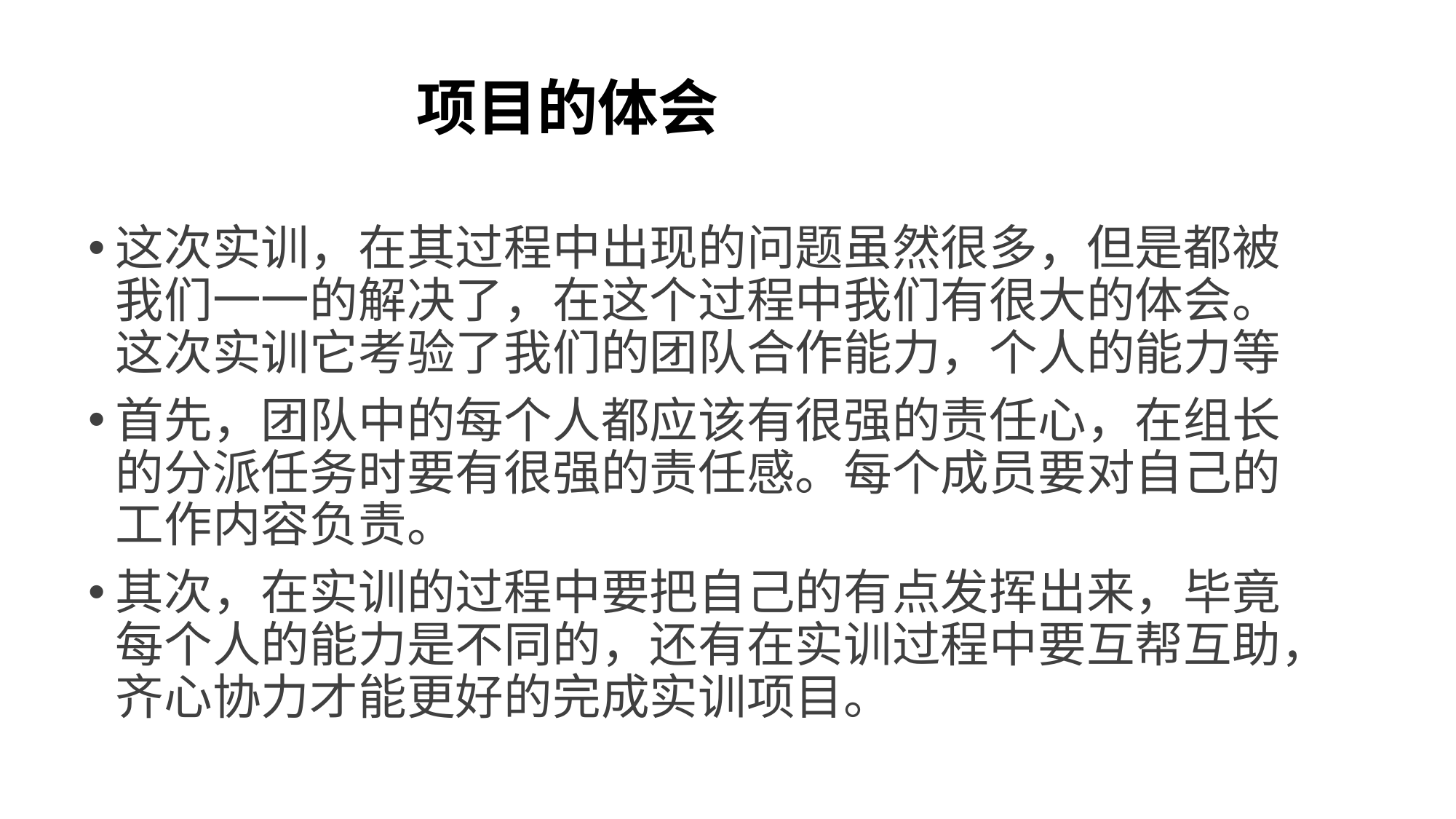

# 项目的体会
这次实训，在其过程中出现的问题虽然很多，但是都被我们一一的解决了，在这个过程中我们有很大的体会。这次实训它考验了我们的团队合作能力，个人的能力等
首先，团队中的每个人都应该有很强的责任心，在组长的分派任务时要有很强的责任感。每个成员要对自己的工作内容负责。
其次，在实训的过程中要把自己的有点发挥出来，毕竟每个人的能力是不同的，还有在实训过程中要互帮互助，齐心协力才能更好的完成实训项目。